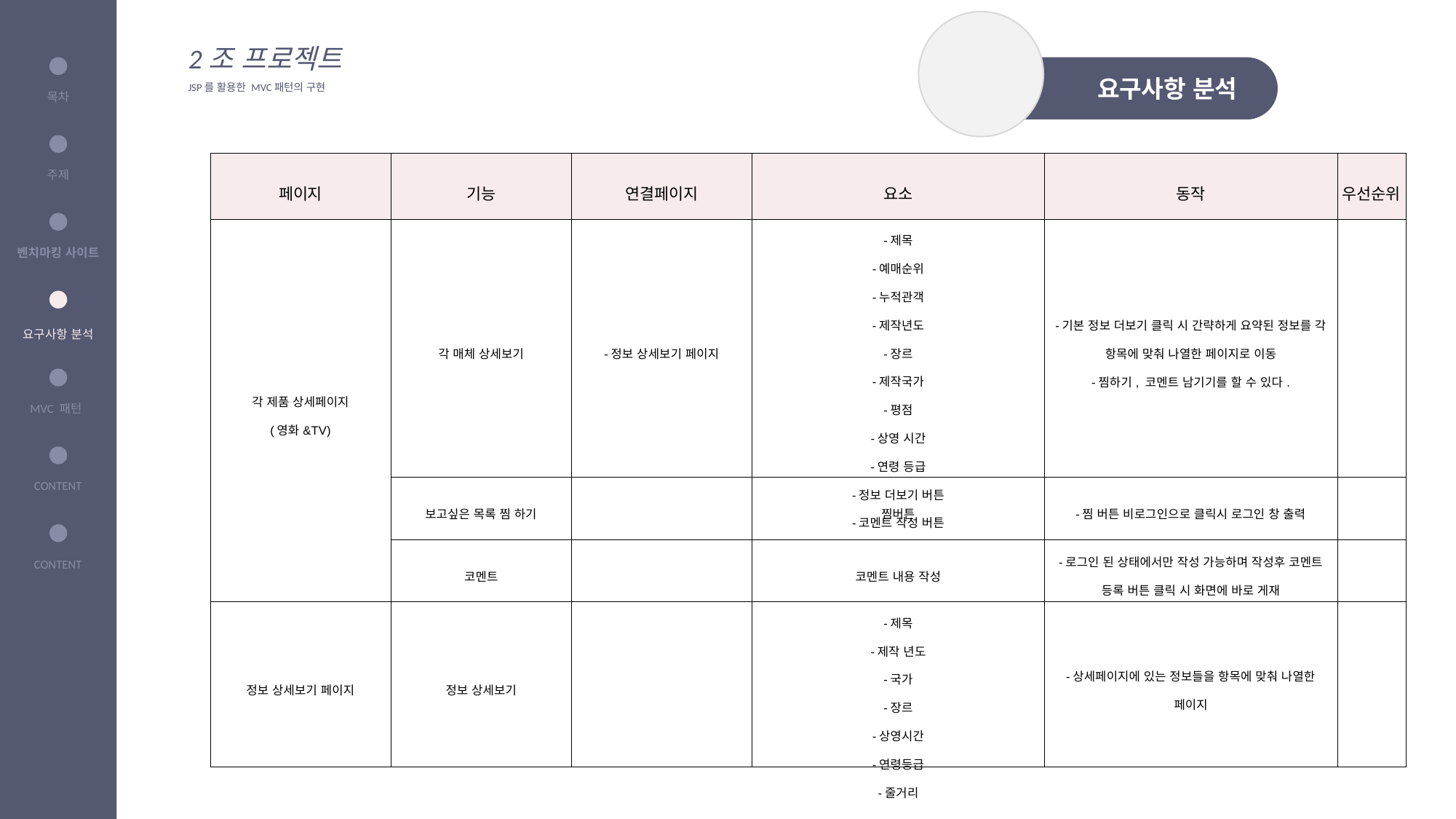

목차

주제

벤치마킹 사이트

요구사항 분석

CONTENT

CONTENT

2조 프로젝트
JSP를 활용한 MVC패턴의 구현

                  요구사항 분석
목차

| 페이지 | 기능 | 연결페이지 | 요소 | 동작 | 우선순위 |
| --- | --- | --- | --- | --- | --- |
| 각 제품 상세페이지 (영화&TV) | 각 매체 상세보기 | -정보 상세보기 페이지 | -제목 -예매순위 -누적관객 -제작년도 -장르 -제작국가 -평점 -상영 시간 -연령 등급 -정보 더보기 버튼 -코멘트 작성 버튼 | -기본 정보 더보기 클릭 시 간략하게 요약된 정보를 각 항목에 맞춰 나열한 페이지로 이동 -찜하기, 코멘트 남기기를 할 수 있다. |  |
|  | 보고싶은 목록 찜 하기 |  | 찜버튼 | -찜 버튼 비로그인으로 클릭시 로그인 창 출력 |  |
|  | 코멘트 |  | 코멘트 내용 작성 | -로그인 된 상태에서만 작성 가능하며 작성후 코멘트 등록 버튼 클릭 시 화면에 바로 게재 |  |
| 정보 상세보기 페이지 | 정보 상세보기 |  | -제목 -제작 년도 -국가 -장르 -상영시간 -연령등급 -줄거리 | -상세페이지에 있는 정보들을 항목에 맞춰 나열한 페이지 |  |
주제

벤치마킹 사이트

CONTENT

CONTENT
MVC 패턴

CONTENT

CONTENT